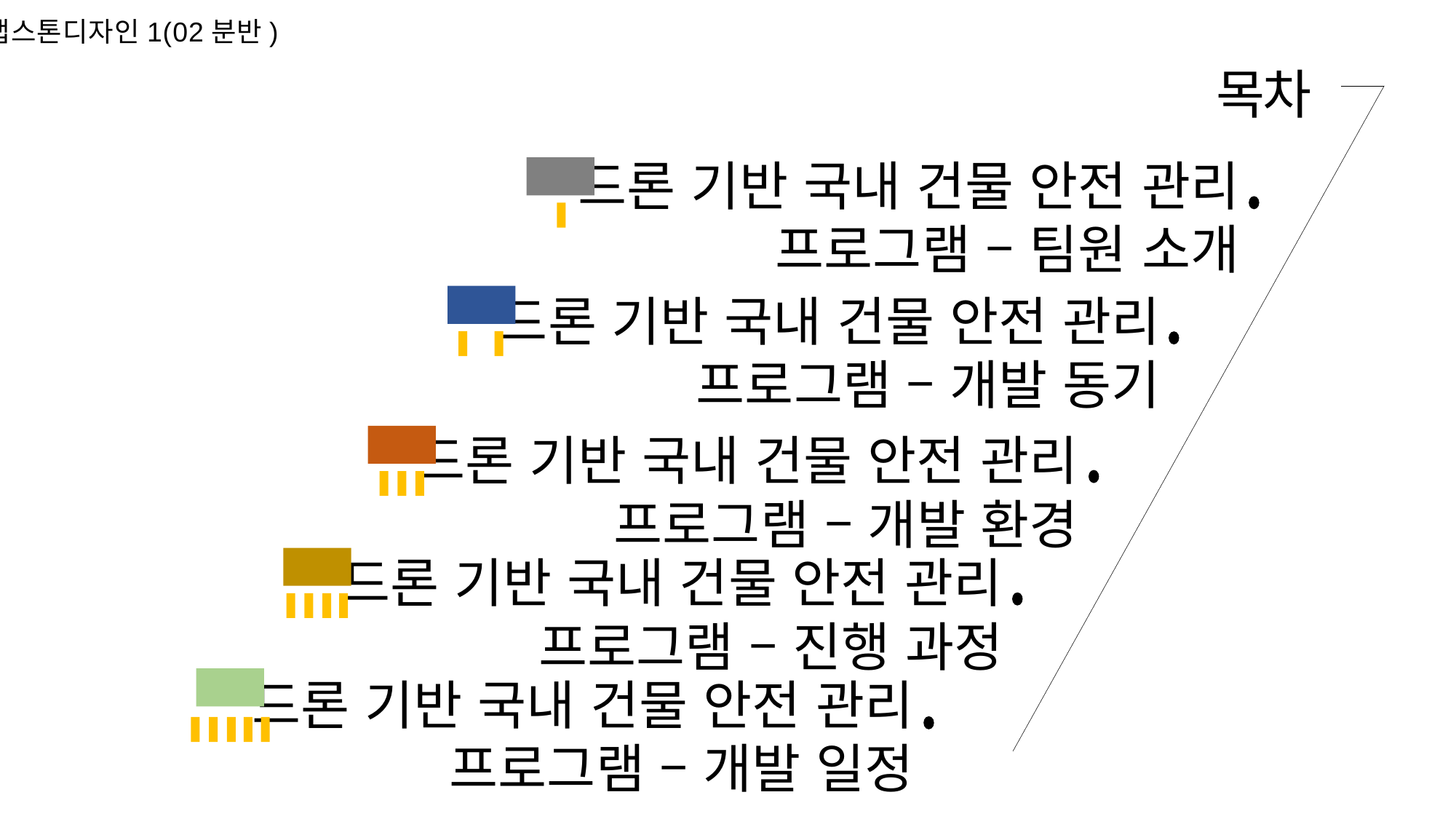

산학캡스톤디자인1(02분반)
목차
드론 기반 국내 건물 안전 관리 프로그램 – 팀원 소개

 드론 기반 국내 건물 안전 관리 프로그램 – 개발 동기

드론 기반 국내 건물 안전 관리 프로그램 – 개발 환경

드론 기반 국내 건물 안전 관리 프로그램 – 진행 과정

드론 기반 국내 건물 안전 관리 프로그램 – 개발 일정